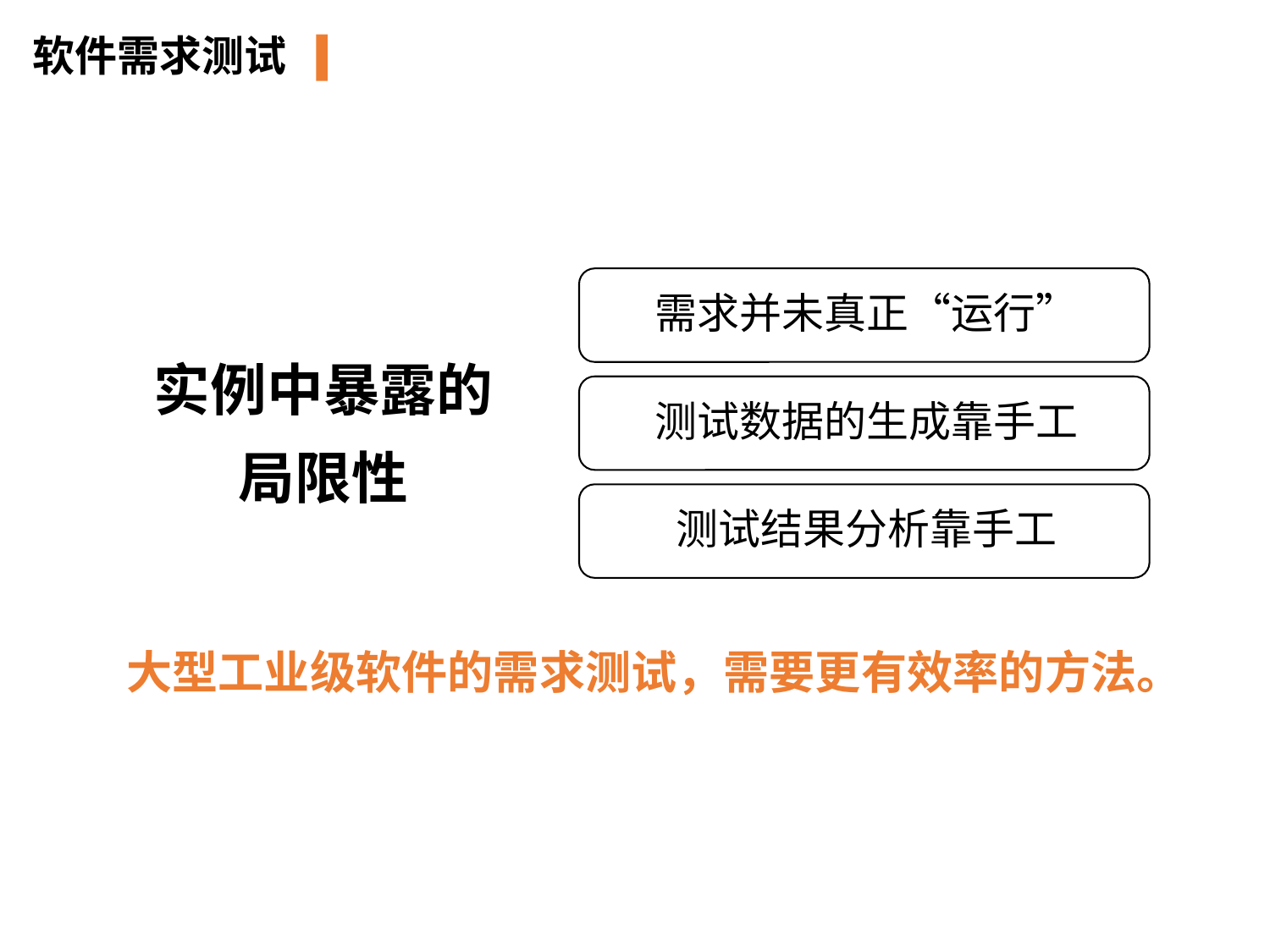

软件需求测试

需求并未真正“运行”
测试数据的生成靠手工
测试结果分析靠手工
实例中暴露的局限性
大型工业级软件的需求测试，需要更有效率的方法。